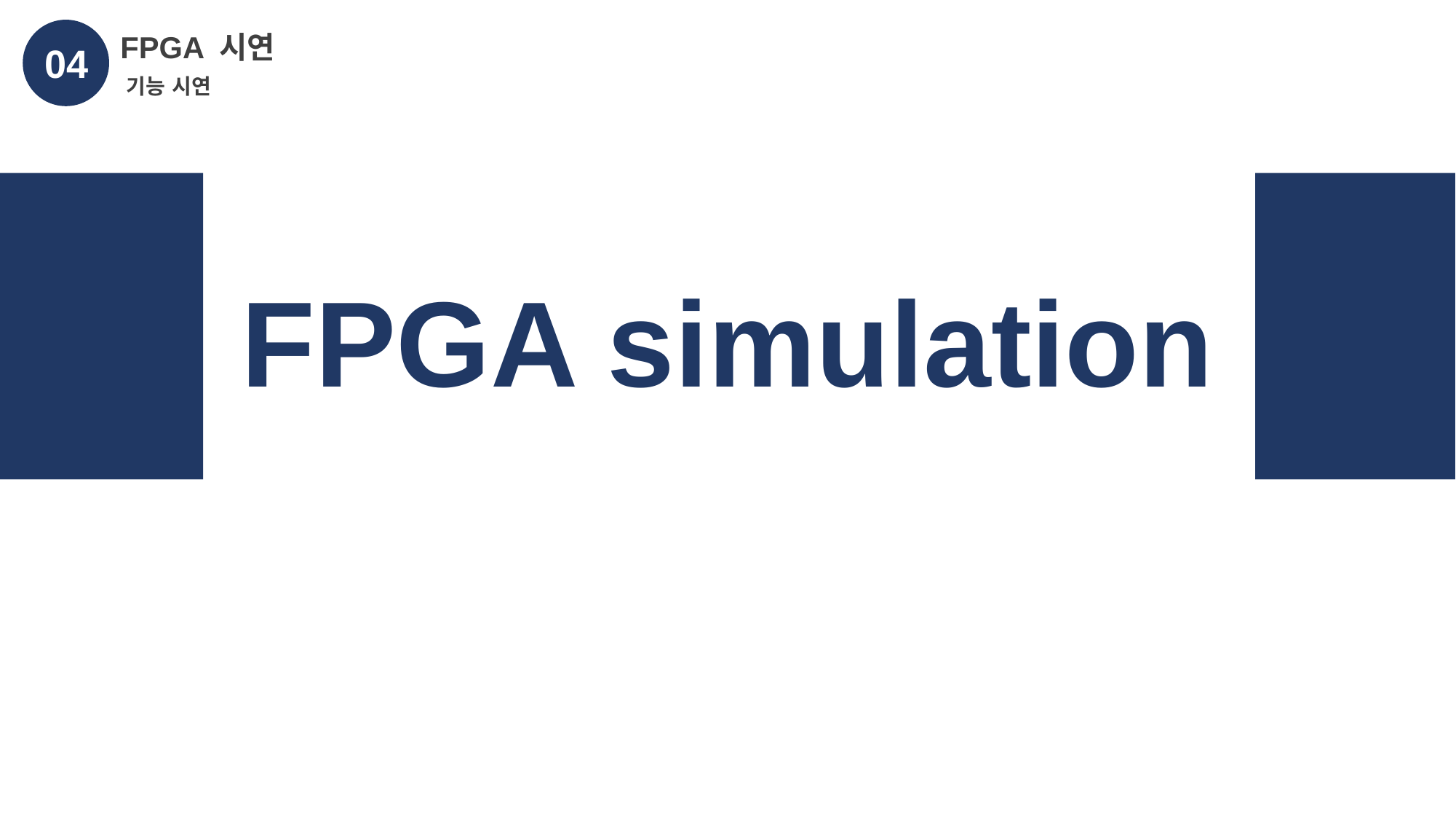

FPGA 시연
04
기능 시연

FPGA simulation